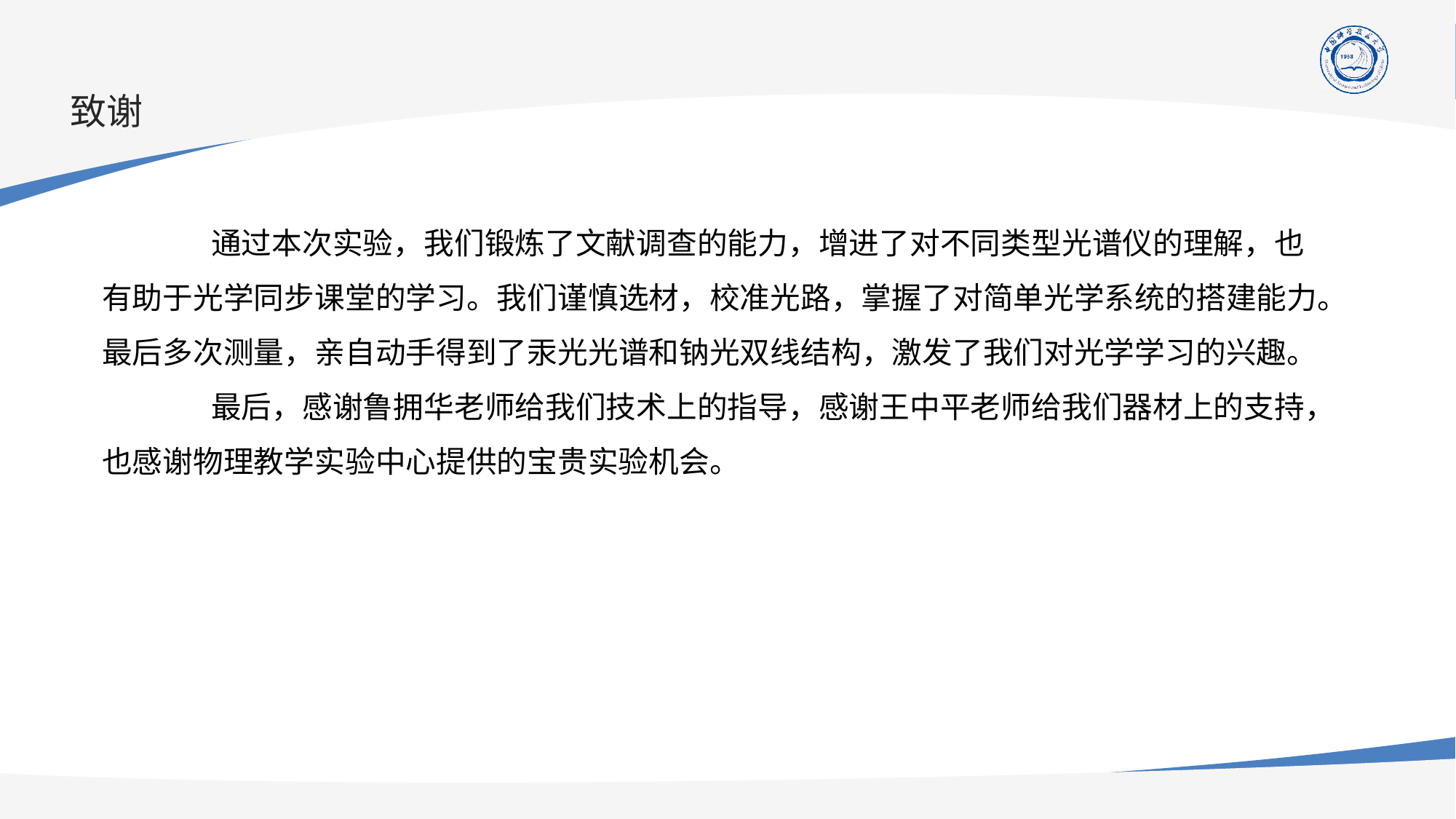

# 致谢
	通过本次实验，我们锻炼了文献调查的能力，增进了对不同类型光谱仪的理解，也有助于光学同步课堂的学习。我们谨慎选材，校准光路，掌握了对简单光学系统的搭建能力。最后多次测量，亲自动手得到了汞光光谱和钠光双线结构，激发了我们对光学学习的兴趣。
	最后，感谢鲁拥华老师给我们技术上的指导，感谢王中平老师给我们器材上的支持，也感谢物理教学实验中心提供的宝贵实验机会。